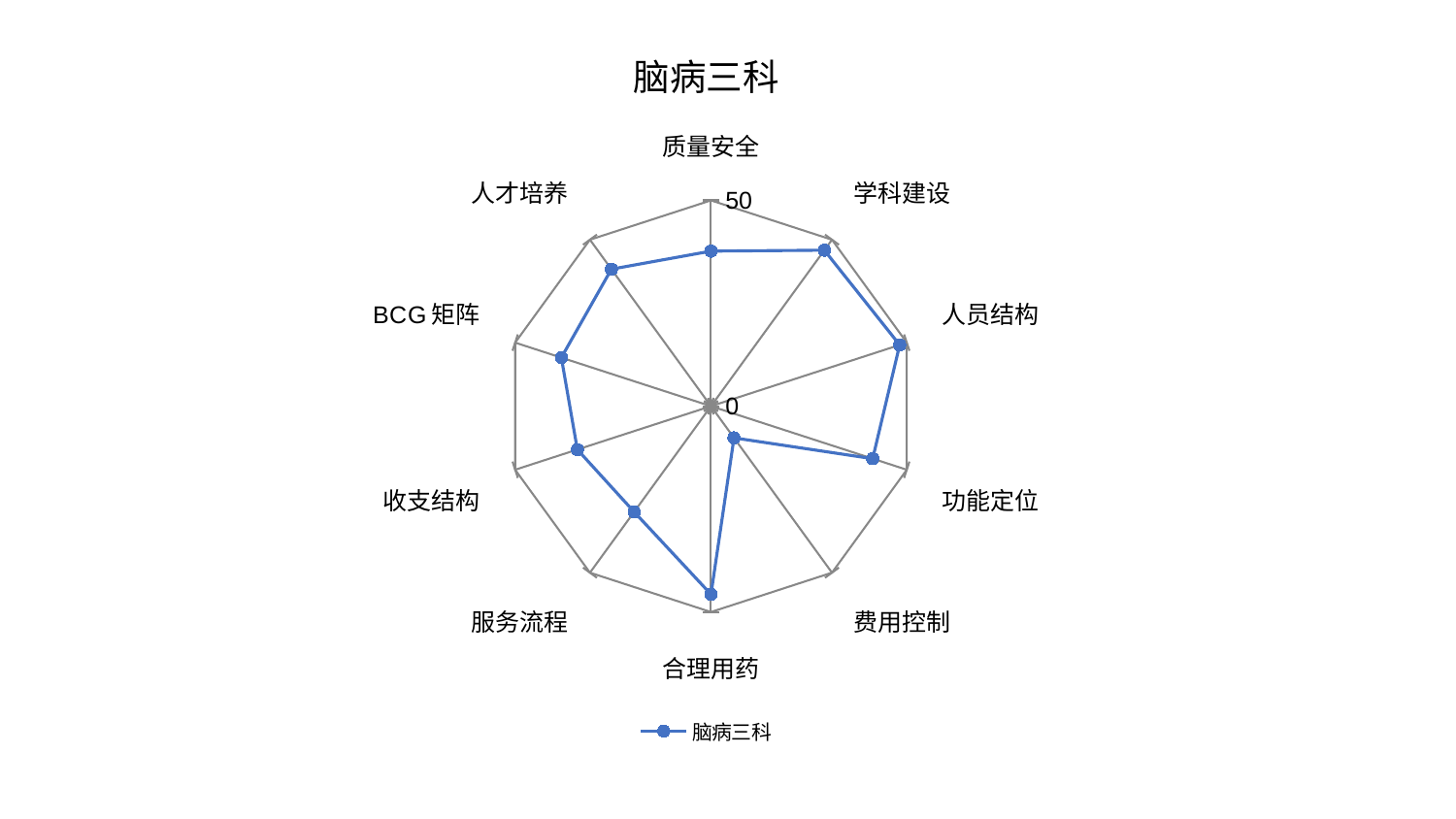

### Chart: 脑病三科

| Category | 脑病三科 |
|---|---|
| 质量安全 | 37.67278953642697 |
| 学科建设 | 46.84175869569652 |
| 人员结构 | 48.186462165227766 |
| 功能定位 | 41.29043623255279 |
| 费用控制 | 9.524948826286039 |
| 合理用药 | 45.70254715009103 |
| 服务流程 | 31.756391227794506 |
| 收支结构 | 34.11977826501674 |
| BCG矩阵 | 38.200624603567725 |
| 人才培养 | 41.140122678189925 |
138